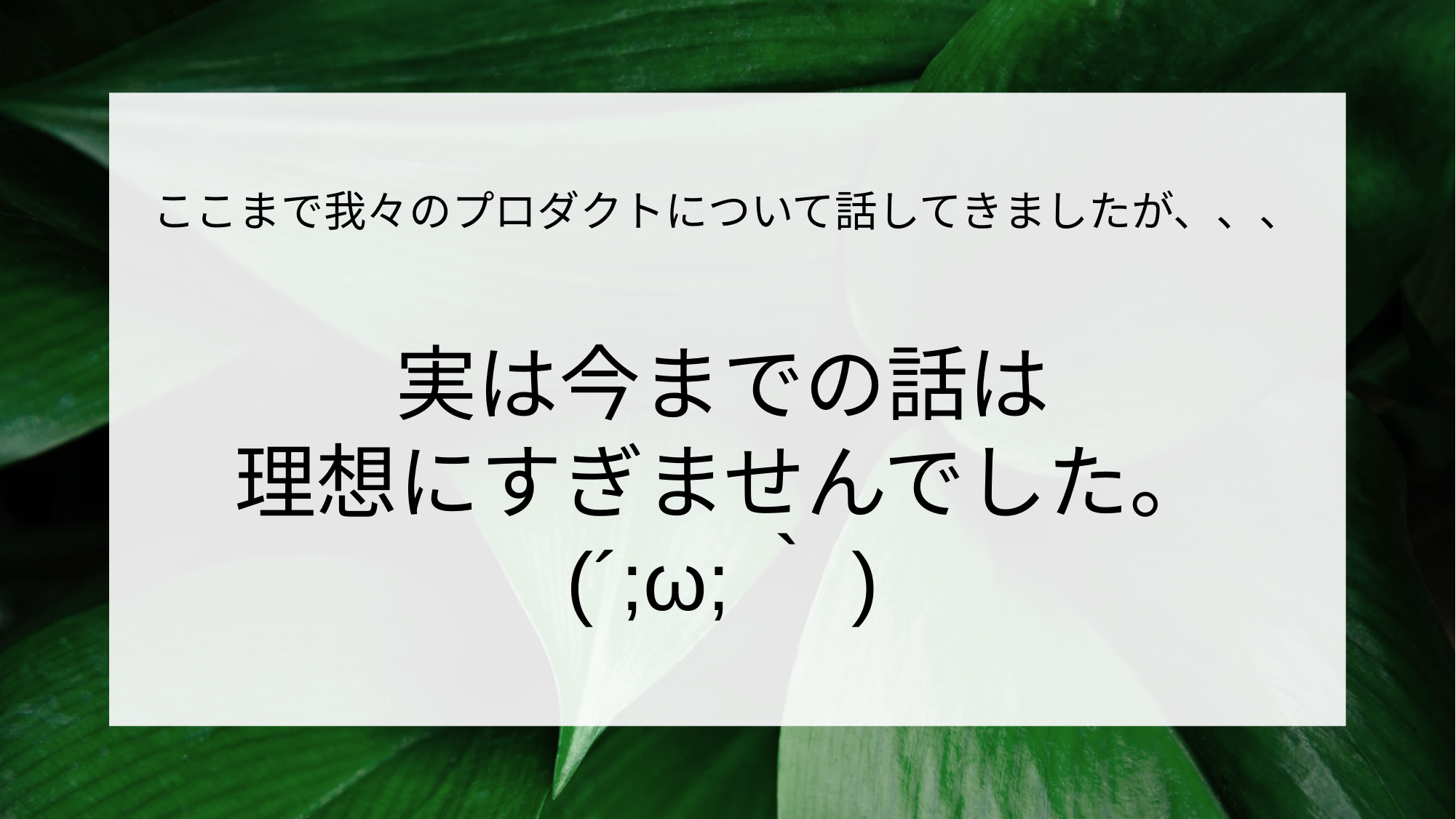

# ここまで我々のプロダクトについて話してきましたが、、、
実は今までの話は
理想にすぎませんでした。
(´;ω;｀)